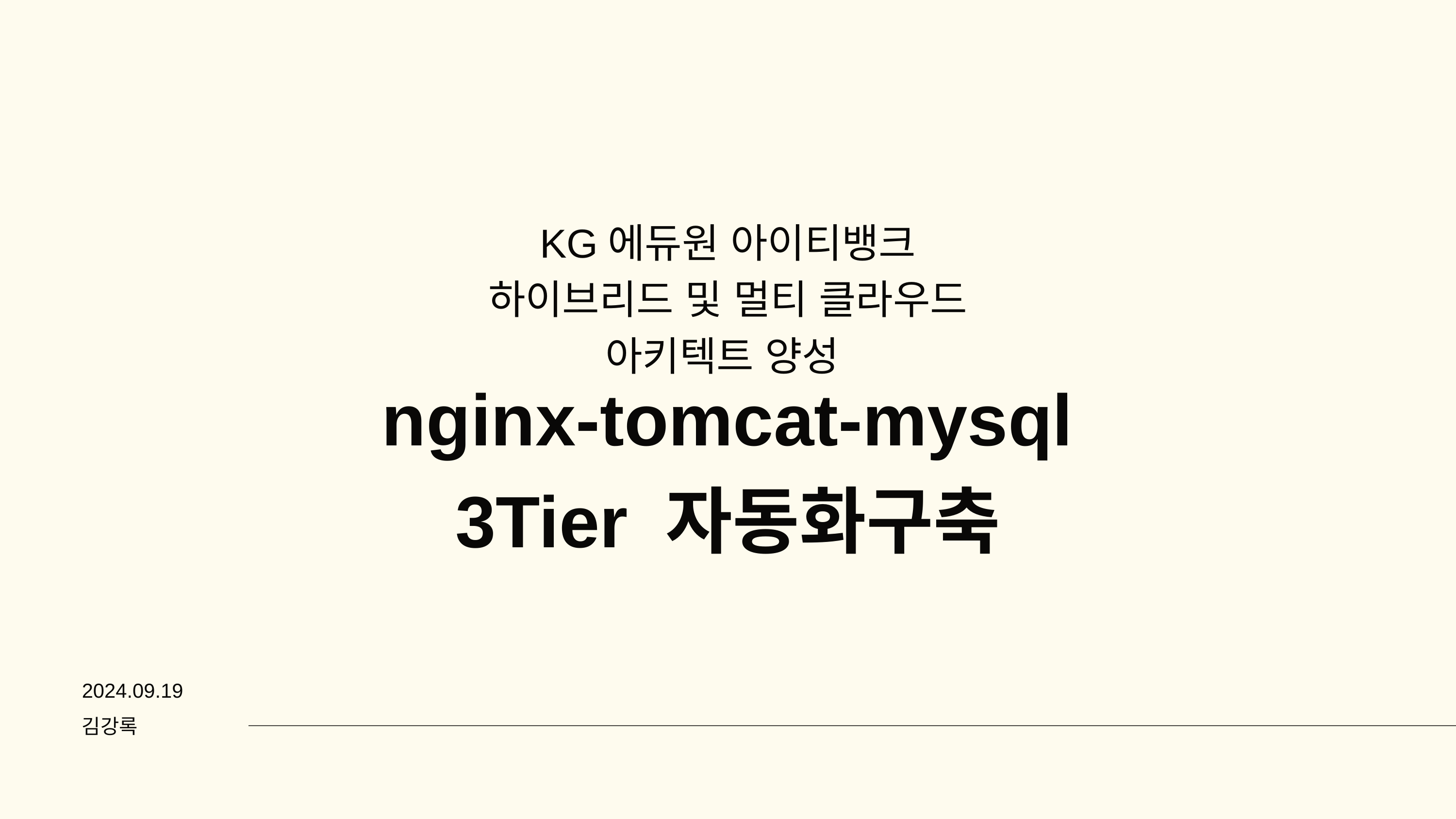

KG에듀원 아이티뱅크
하이브리드 및 멀티 클라우드 아키텍트 양성
nginx-tomcat-mysql
3Tier 자동화구축
2024.09.19
김강록